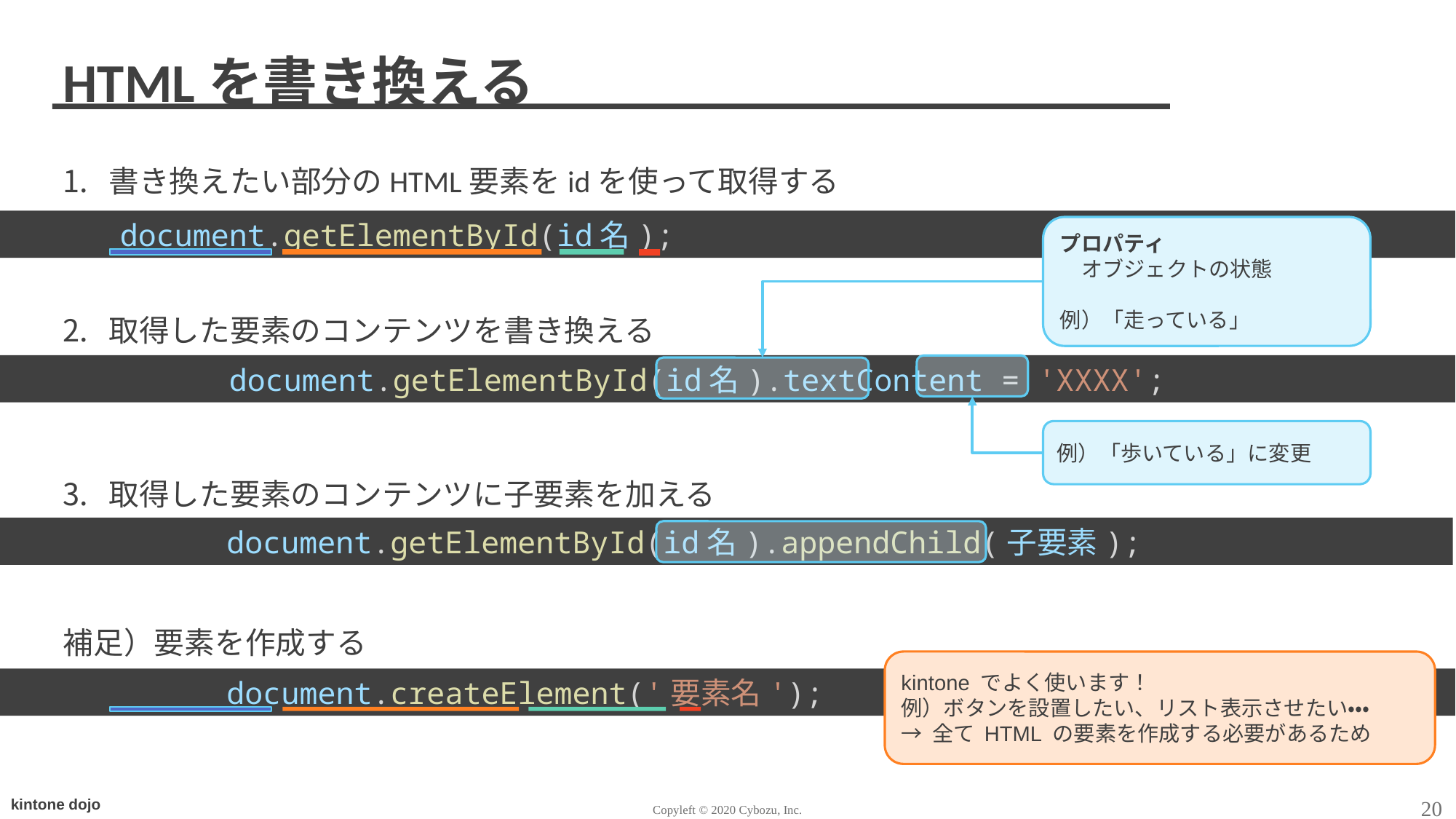

# HTMLを書き換える
書き換えたい部分のHTML要素をidを使って取得する

取得した要素のコンテンツを書き換える

取得した要素のコンテンツに子要素を加える

補足）要素を作成する
      document.getElementById(id名);
プロパティ
　オブジェクトの状態

例）「走っている」

		document.getElementById(id名).textContent = 'XXXX';

例）「歩いている」に変更
		document.getElementById(id名).appendChild(子要素);

kintone でよく使います！
例）ボタンを設置したい、リスト表示させたい・・・
→ 全て HTML の要素を作成する必要があるため
		document.createElement('要素名');

20
Copyleft © 2020 Cybozu, Inc.